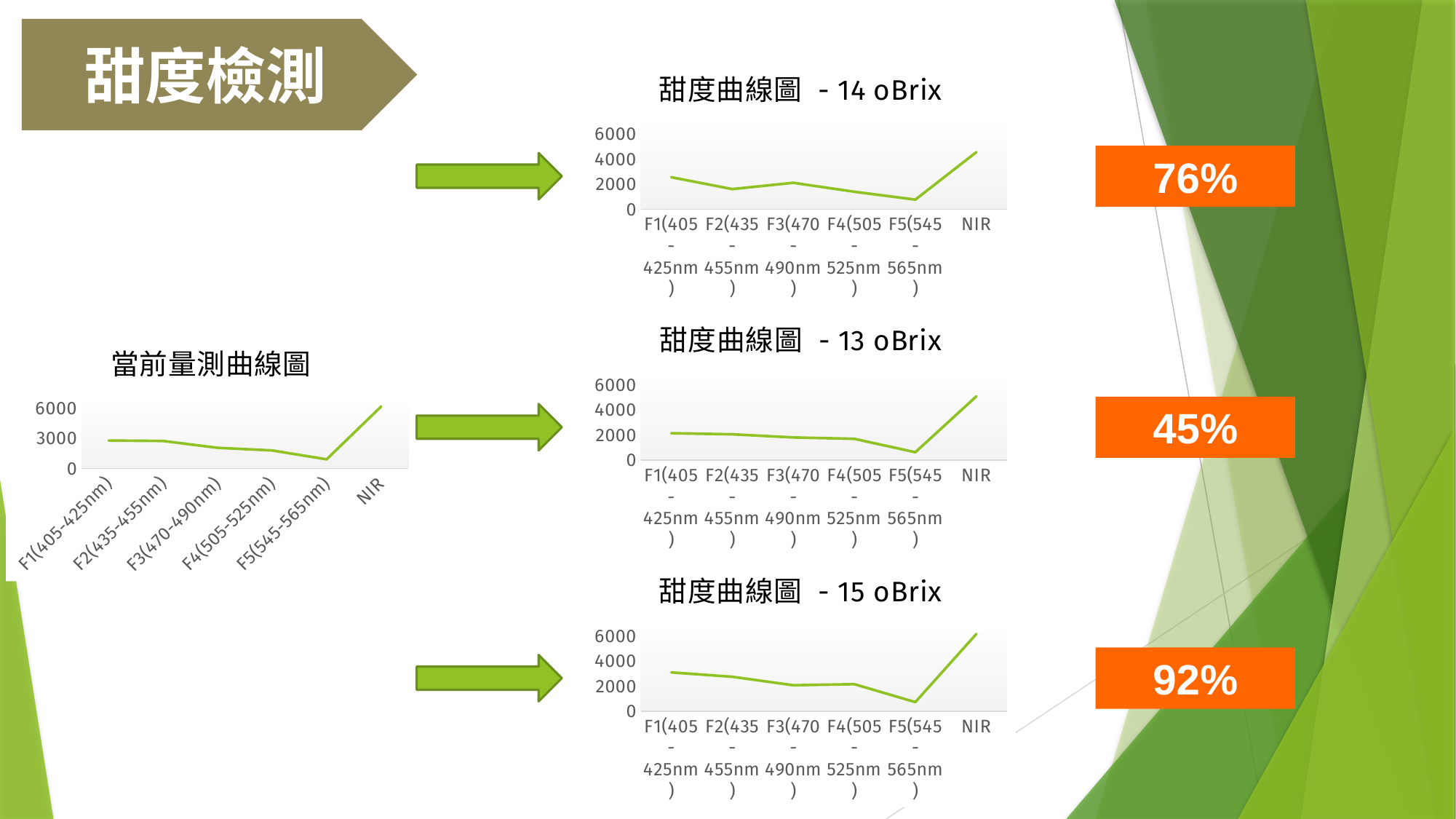

甜度檢測

### Chart: 甜度曲線圖 - 14 oBrix

| Category |  |
|---|---|
| F1(405-425nm) | 2544.0 |
| F2(435-455nm) | 1599.0 |
| F3(470-490nm) | 2100.0 |
| F4(505-525nm) | 1389.0 |
| F5(545-565nm) | 763.0 |
| NIR | 4548.0 |

76%

### Chart: 甜度曲線圖 - 13 oBrix

| Category |  |
|---|---|
| F1(405-425nm) | 2143.0 |
| F2(435-455nm) | 2059.0 |
| F3(470-490nm) | 1808.0 |
| F4(505-525nm) | 1700.0 |
| F5(545-565nm) | 631.0 |
| NIR | 5088.0 |

### Chart: 當前量測曲線圖

| Category |  |
|---|---|
| F1(405-425nm) | 2778.0 |
| F2(435-455nm) | 2738.0 |
| F3(470-490nm) | 2062.0 |
| F4(505-525nm) | 1802.0 |
| F5(545-565nm) | 915.0 |
| NIR | 6148.0 |

45%

### Chart: 甜度曲線圖 - 15 oBrix

| Category |  |
|---|---|
| F1(405-425nm) | 3087.0 |
| F2(435-455nm) | 2737.0 |
| F3(470-490nm) | 2058.0 |
| F4(505-525nm) | 2146.0 |
| F5(545-565nm) | 717.0 |
| NIR | 6152.0 |

92%